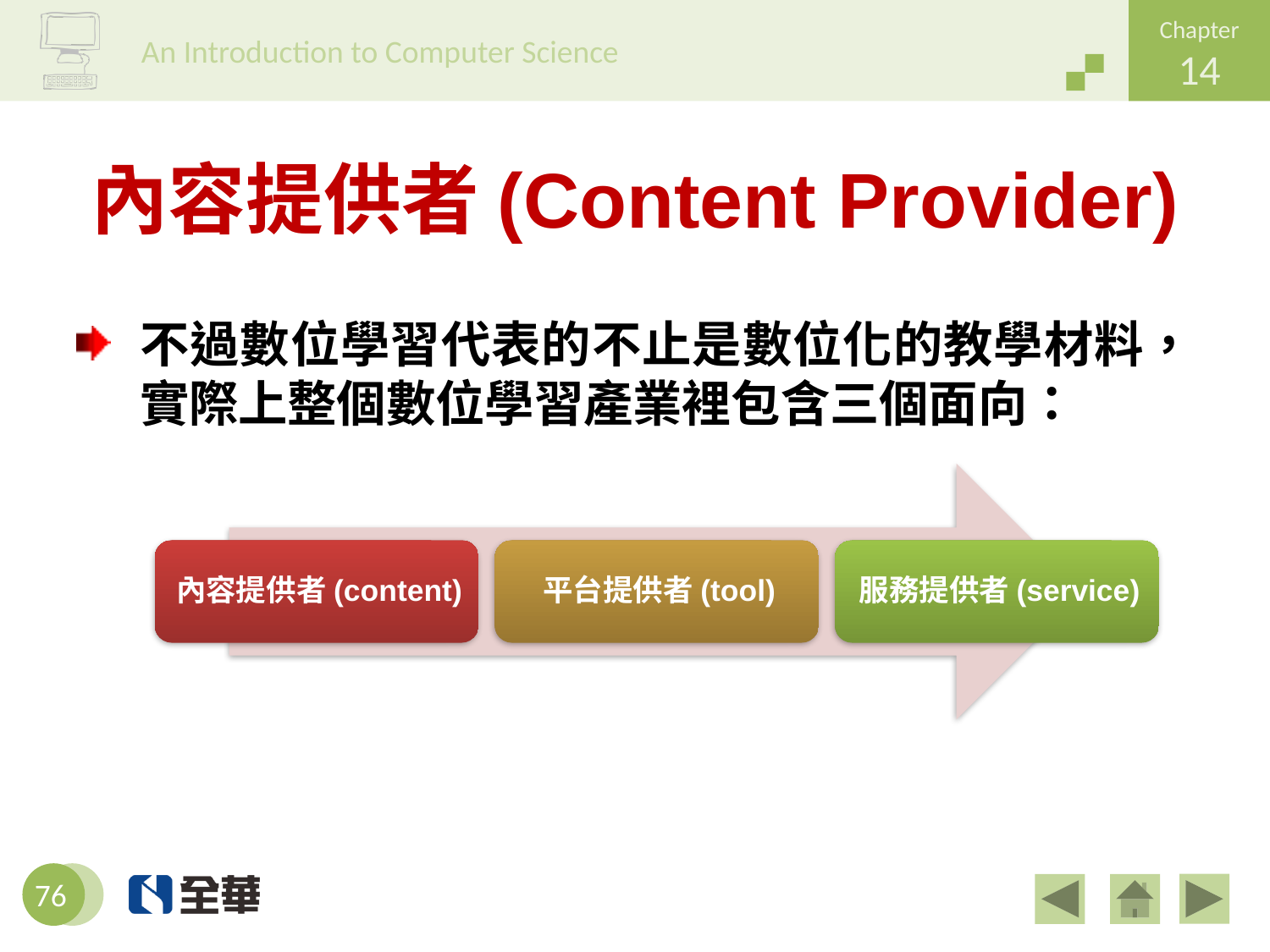

# 內容提供者(Content Provider)
不過數位學習代表的不止是數位化的教學材料，實際上整個數位學習產業裡包含三個面向：
內容提供者(content)
平台提供者(tool)
服務提供者(service)